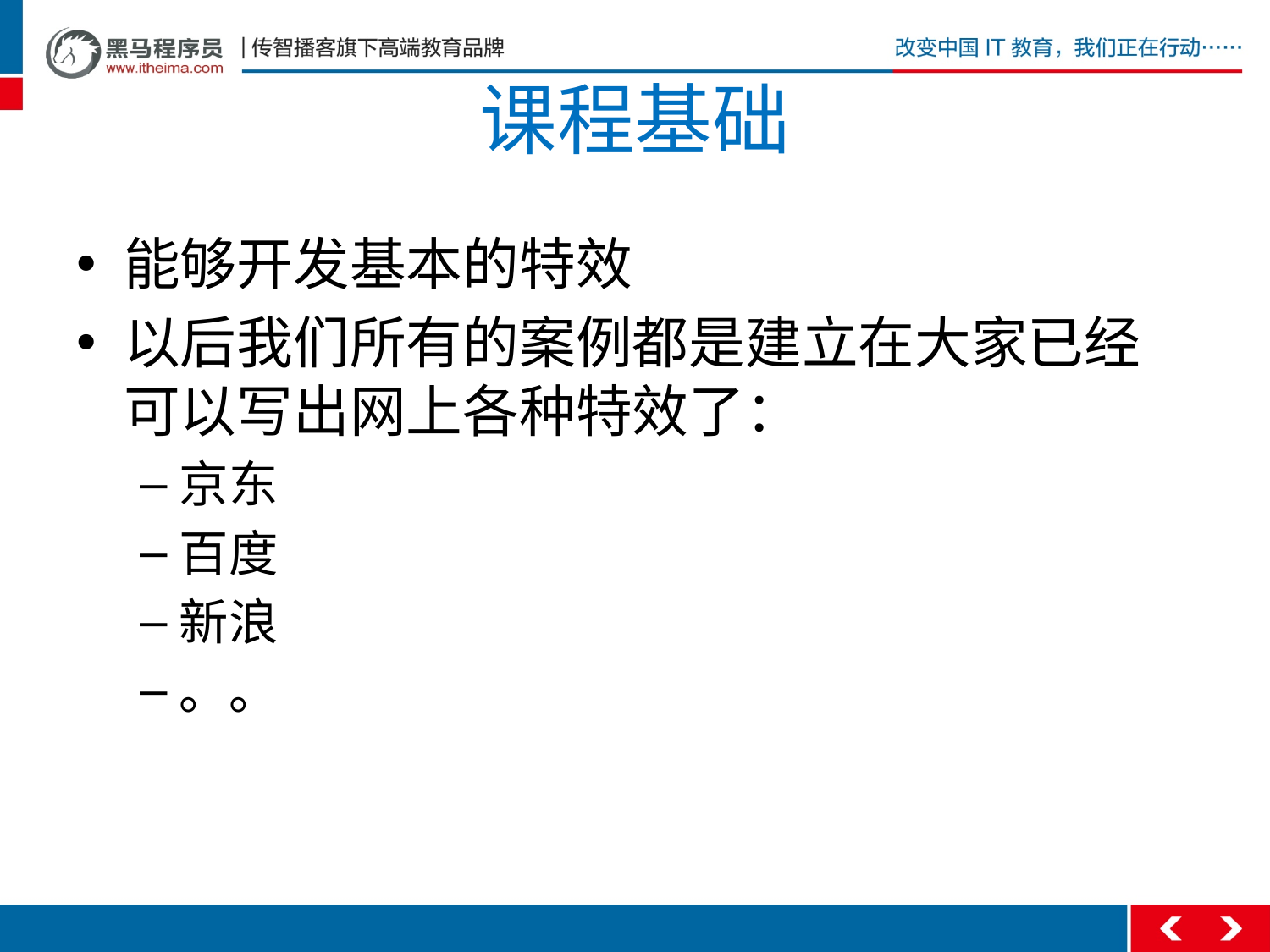

# 课程基础
能够开发基本的特效
以后我们所有的案例都是建立在大家已经可以写出网上各种特效了：
京东
百度
新浪
。。